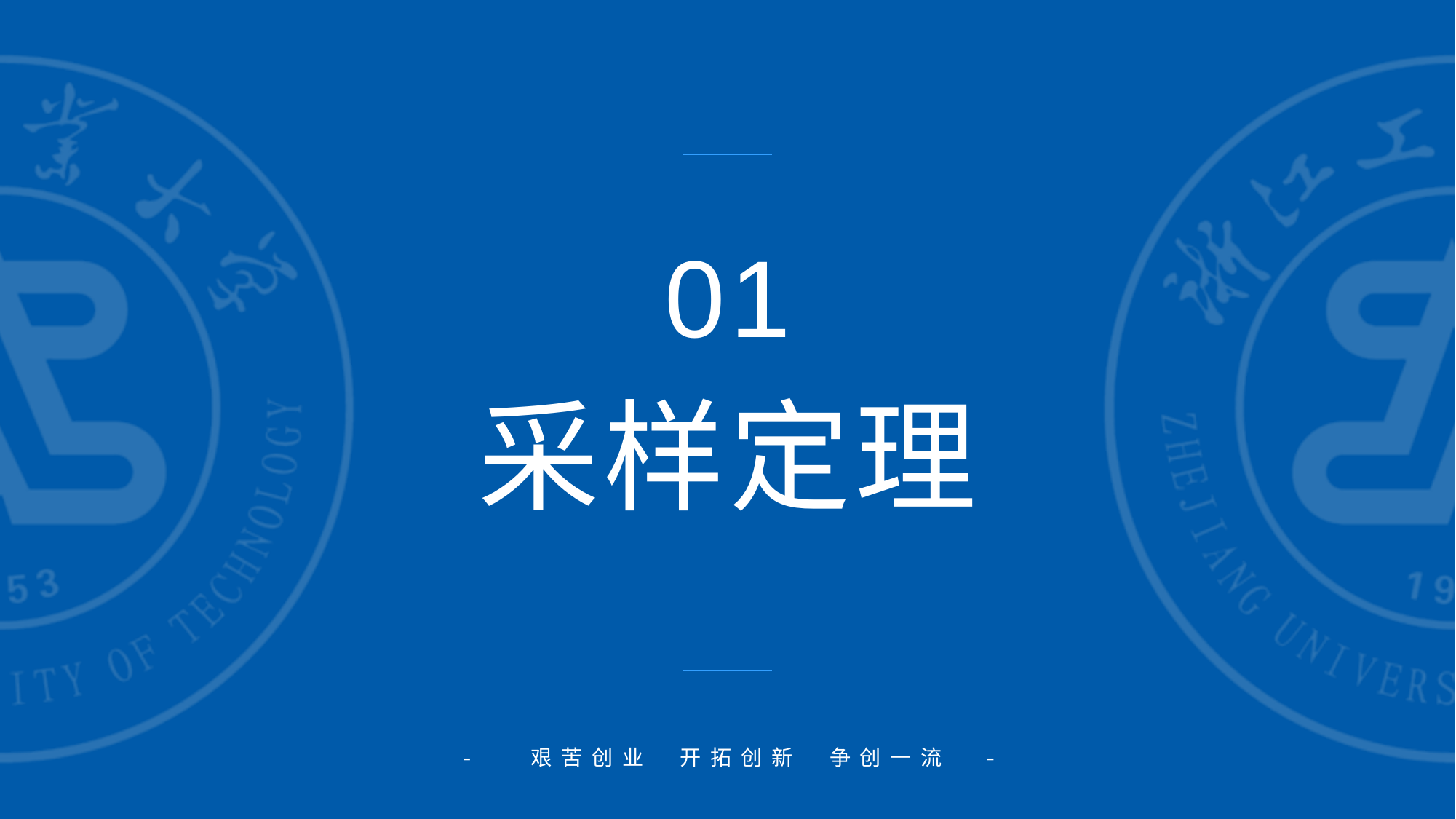

01
采样定理
-  艰苦创业  开拓创新  争创一流  -